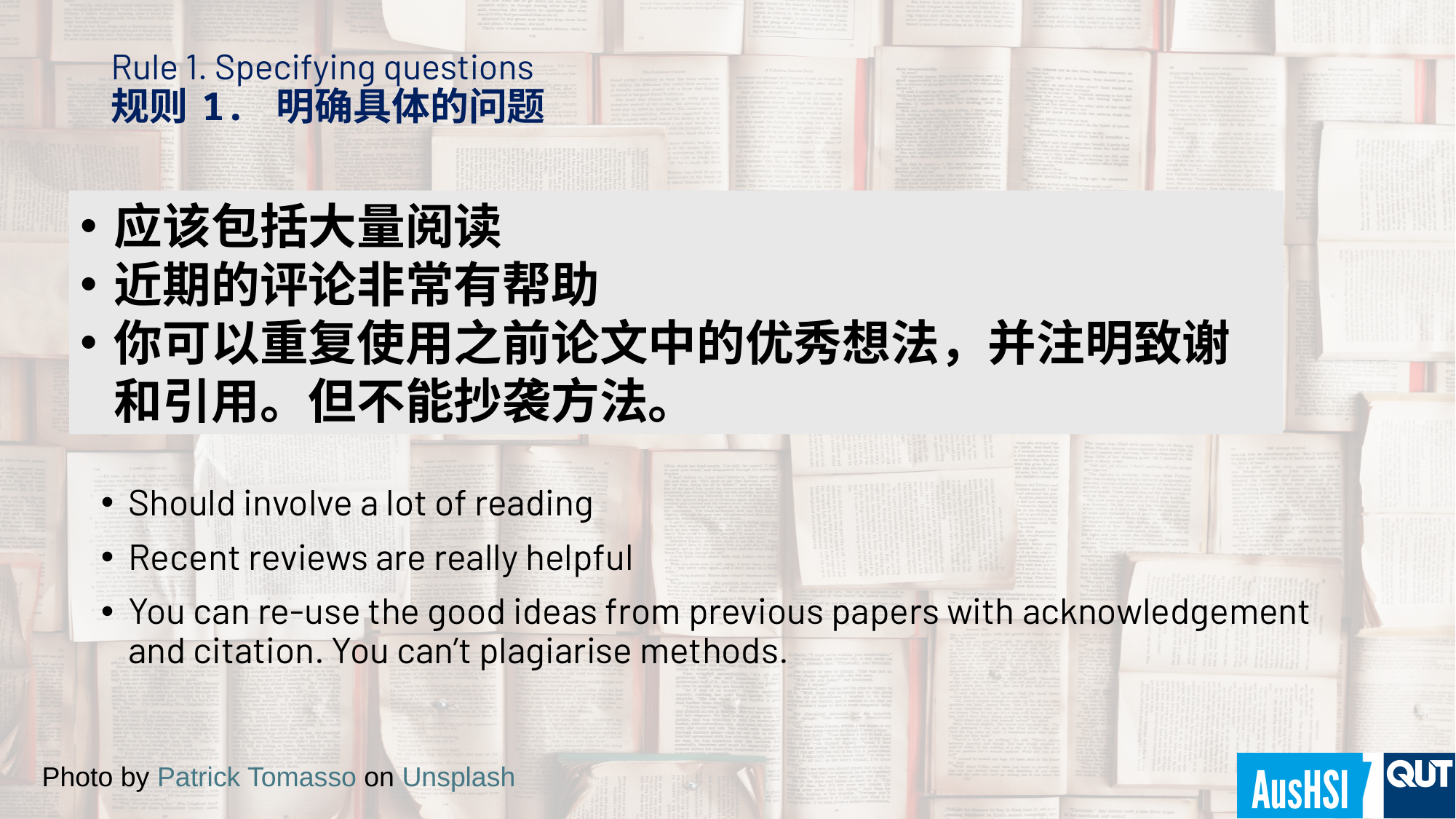

# Rule 1. Specifying questions 规则 1. 明确具体的问题

应该包括大量阅读
近期的评论非常有帮助
你可以重复使用之前论文中的优秀想法，并注明致谢和引用。但不能抄袭方法。
Should involve a lot of reading
Recent reviews are really helpful
You can re-use the good ideas from previous papers with acknowledgement and citation. You can’t plagiarise methods.
Photo by Patrick Tomasso on Unsplash